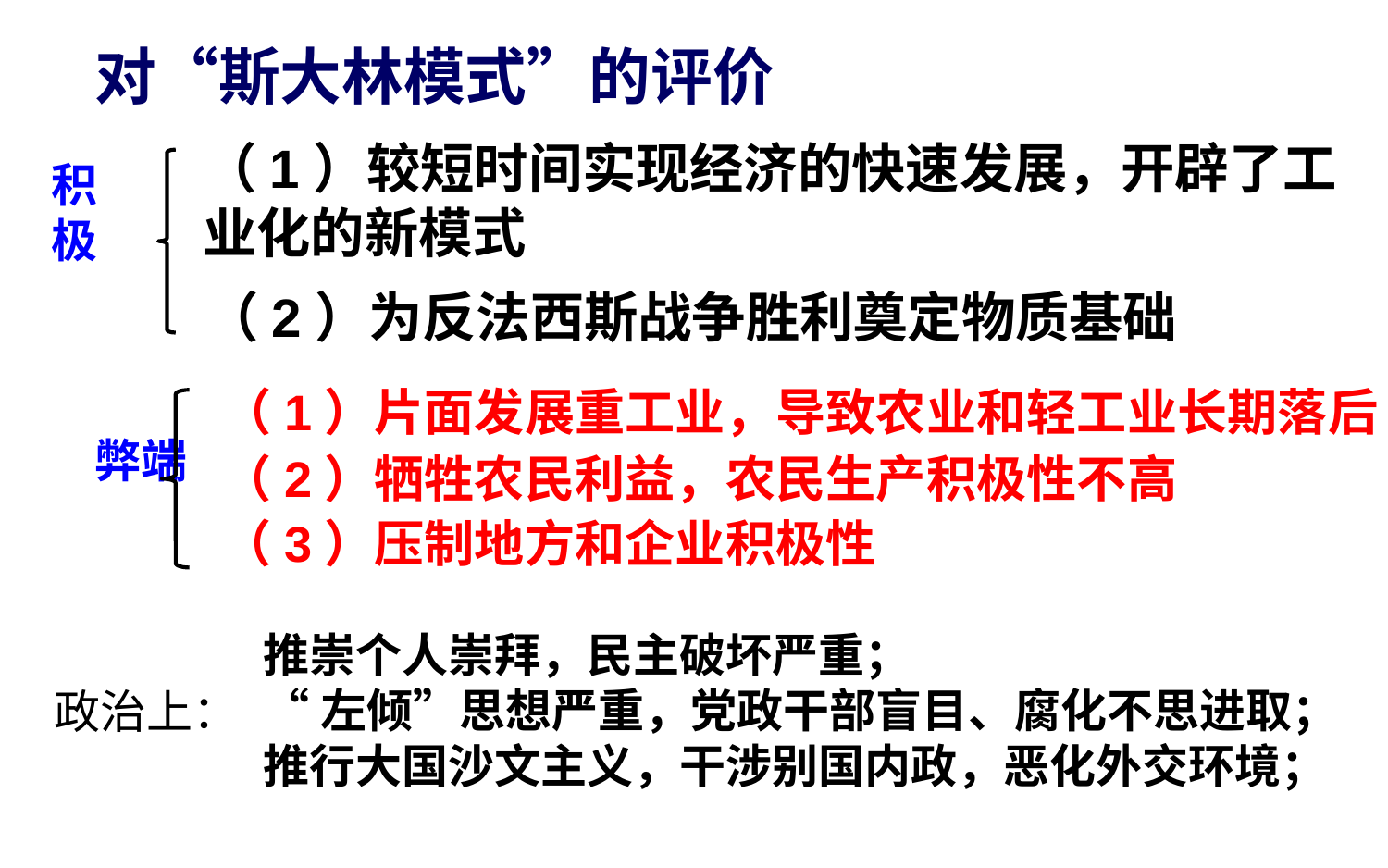

对“斯大林模式”的评价
（1）较短时间实现经济的快速发展，开辟了工   业化的新模式

积极

（2）为反法西斯战争胜利奠定物质基础

（1）片面发展重工业，导致农业和轻工业长期落后
（2）牺牲农民利益，农民生产积极性不高

弊端
（3）压制地方和企业积极性
推崇个人崇拜，民主破坏严重；
“左倾”思想严重，党政干部盲目、腐化不思进取；
推行大国沙文主义，干涉别国内政，恶化外交环境；
政治上：